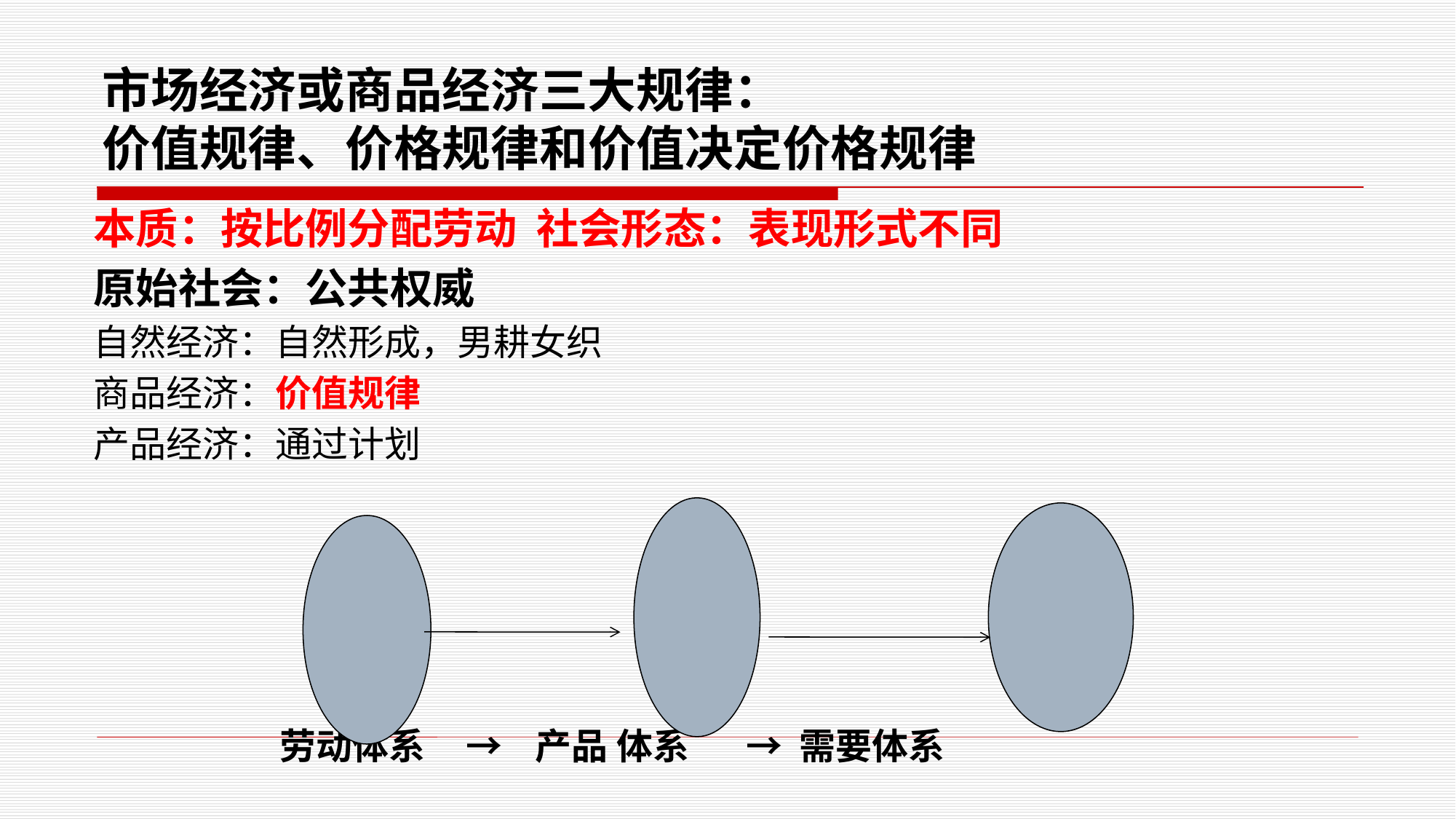

# 市场经济或商品经济三大规律： 价值规律、价格规律和价值决定价格规律
本质：按比例分配劳动  社会形态：表现形式不同
原始社会：公共权威
自然经济：自然形成，男耕女织
商品经济：价值规律
产品经济：通过计划

              劳动体系     →    产品 体系       →  需要体系